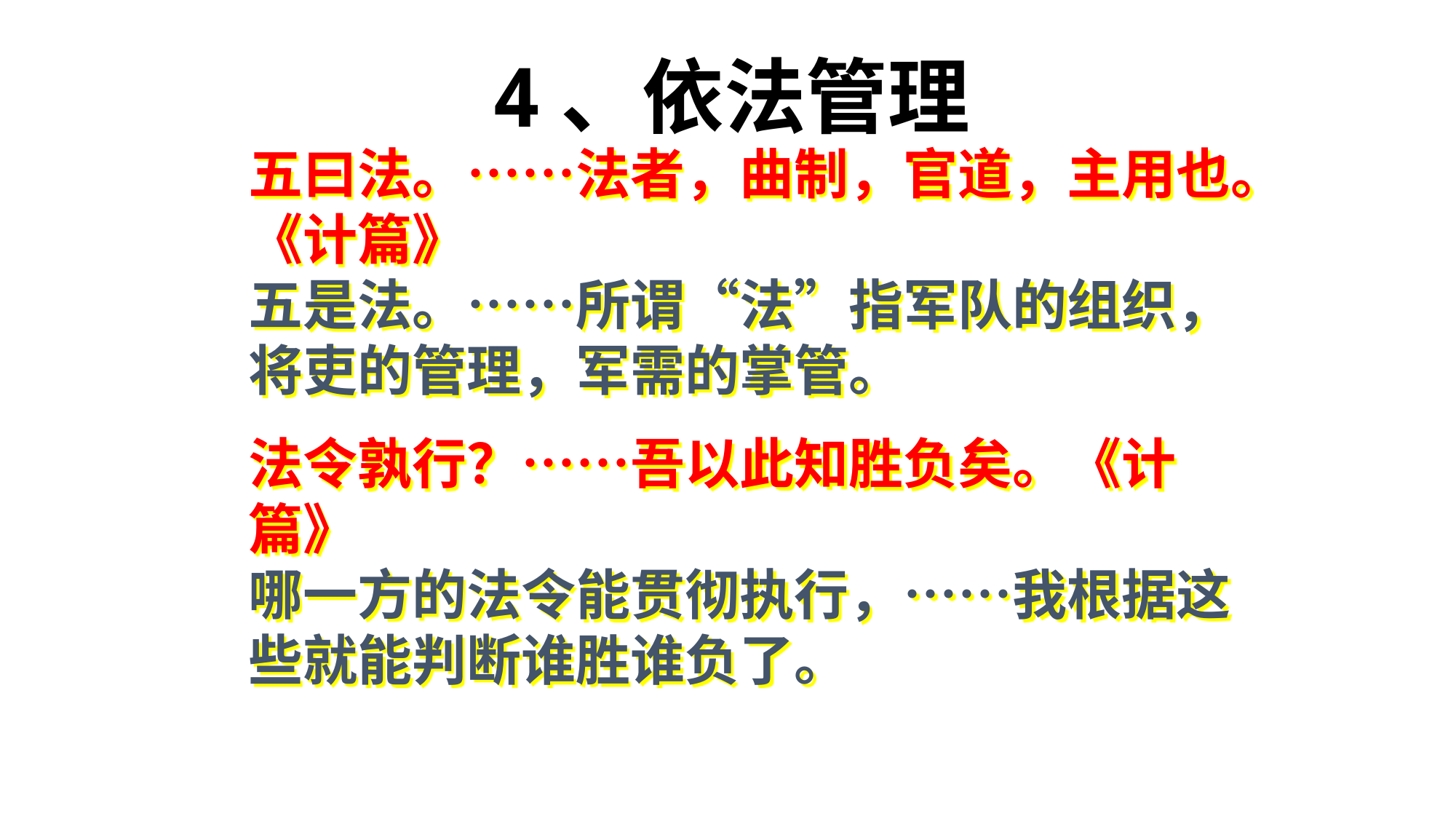

4、依法管理
五曰法。……法者，曲制，官道，主用也。《计篇》
五是法。……所谓“法”指军队的组织，将吏的管理，军需的掌管。
法令孰行？……吾以此知胜负矣。《计篇》
哪一方的法令能贯彻执行，……我根据这些就能判断谁胜谁负了。